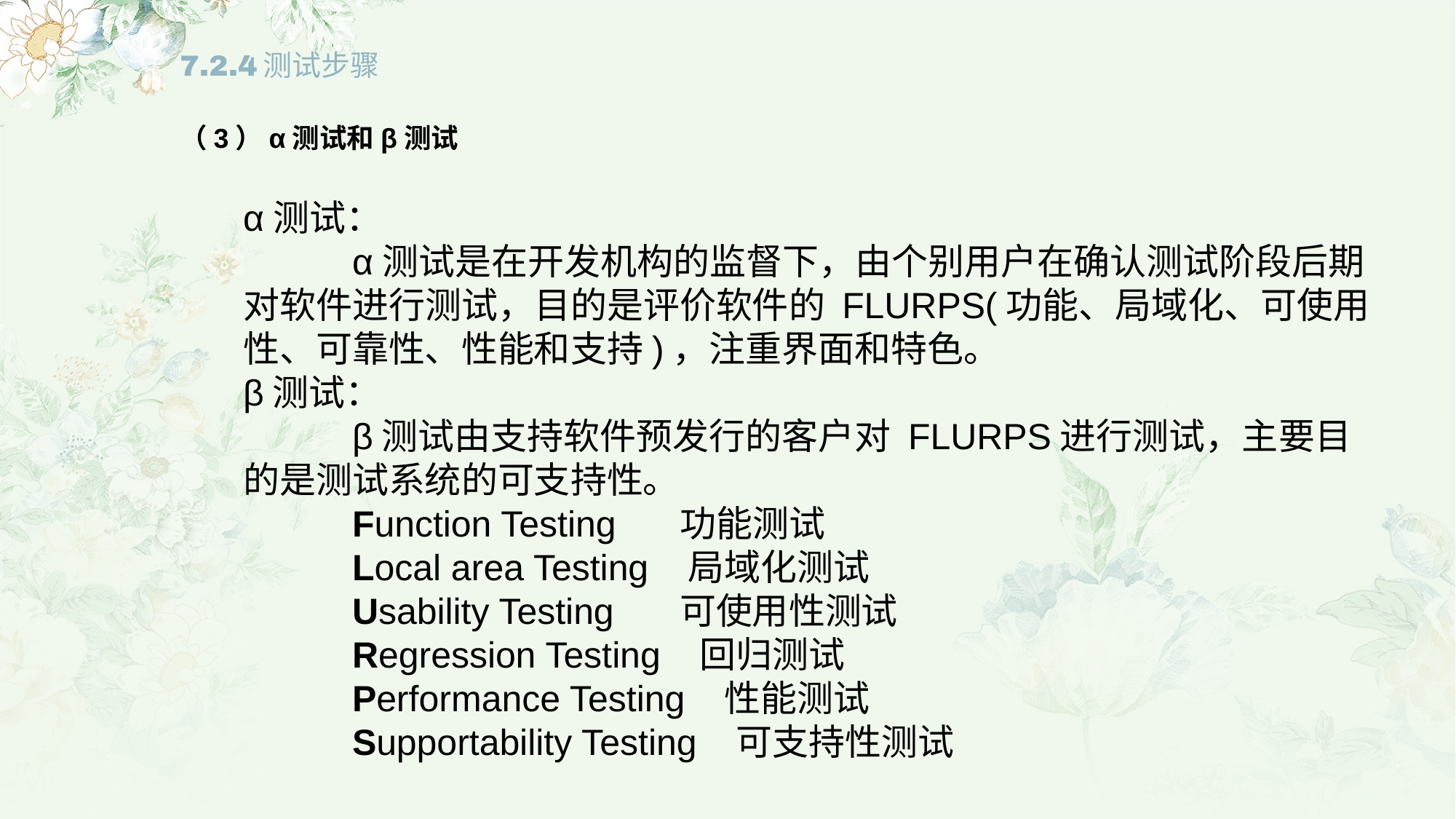

# 7.2.4测试步骤
（3）α测试和β测试
α测试：
	α测试是在开发机构的监督下，由个别用户在确认测试阶段后期对软件进行测试，目的是评价软件的 FLURPS(功能、局域化、可使用性、可靠性、性能和支持)，注重界面和特色。
β测试：
	β测试由支持软件预发行的客户对 FLURPS进行测试，主要目的是测试系统的可支持性。
	Function Testing	功能测试
	Local area Testing   局域化测试
	Usability Testing	可使用性测试
	Regression Testing   回归测试
	Performance Testing   性能测试
	Supportability Testing   可支持性测试